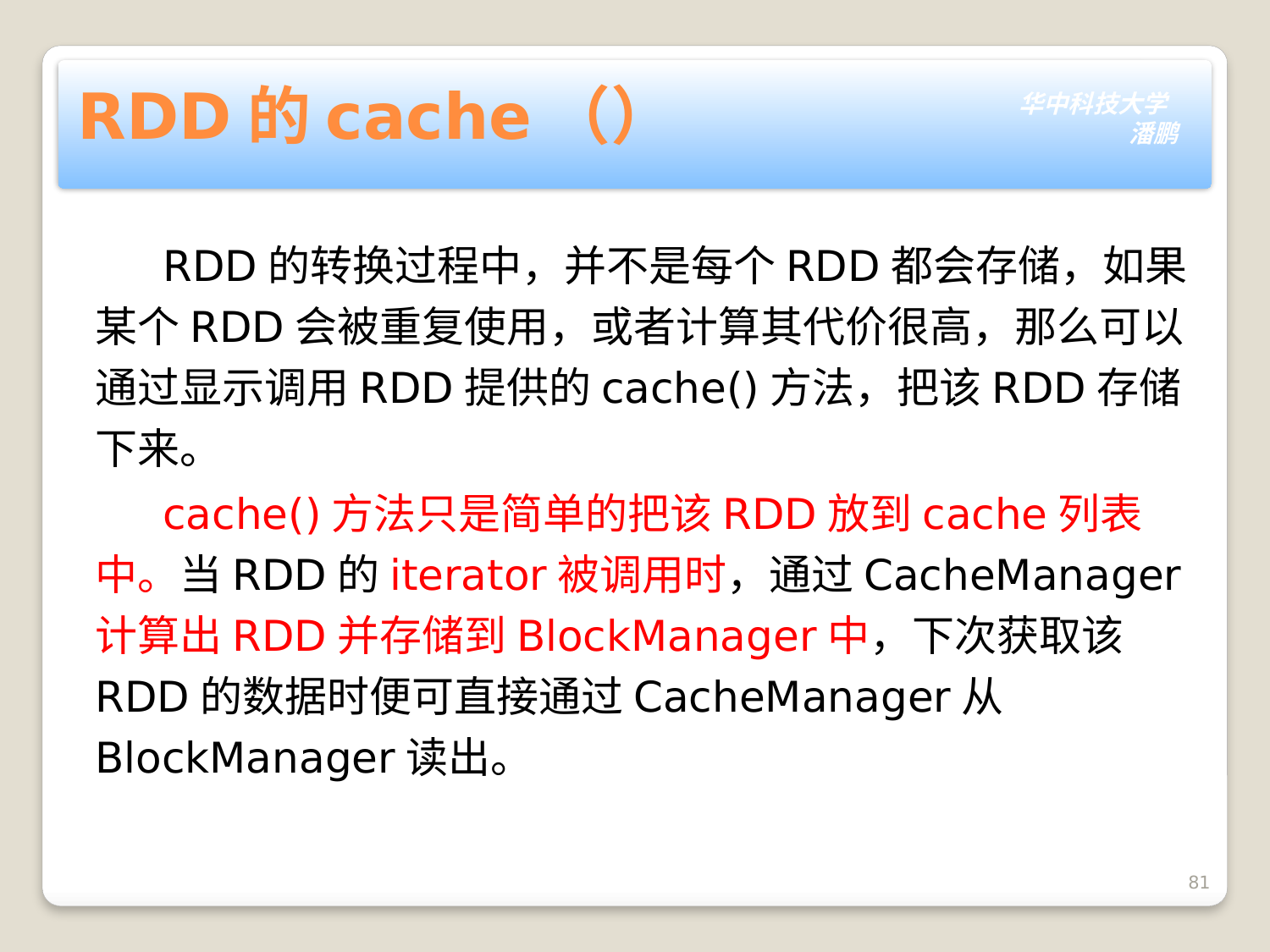

# RDD的cache（）
     RDD的转换过程中，并不是每个RDD都会存储，如果某个RDD会被重复使用，或者计算其代价很高，那么可以通过显示调用RDD提供的cache()方法，把该RDD存储下来。
     cache()方法只是简单的把该RDD放到cache列表中。当RDD的iterator被调用时，通过CacheManager计算出RDD并存储到BlockManager中，下次获取该RDD的数据时便可直接通过CacheManager从BlockManager读出。
81